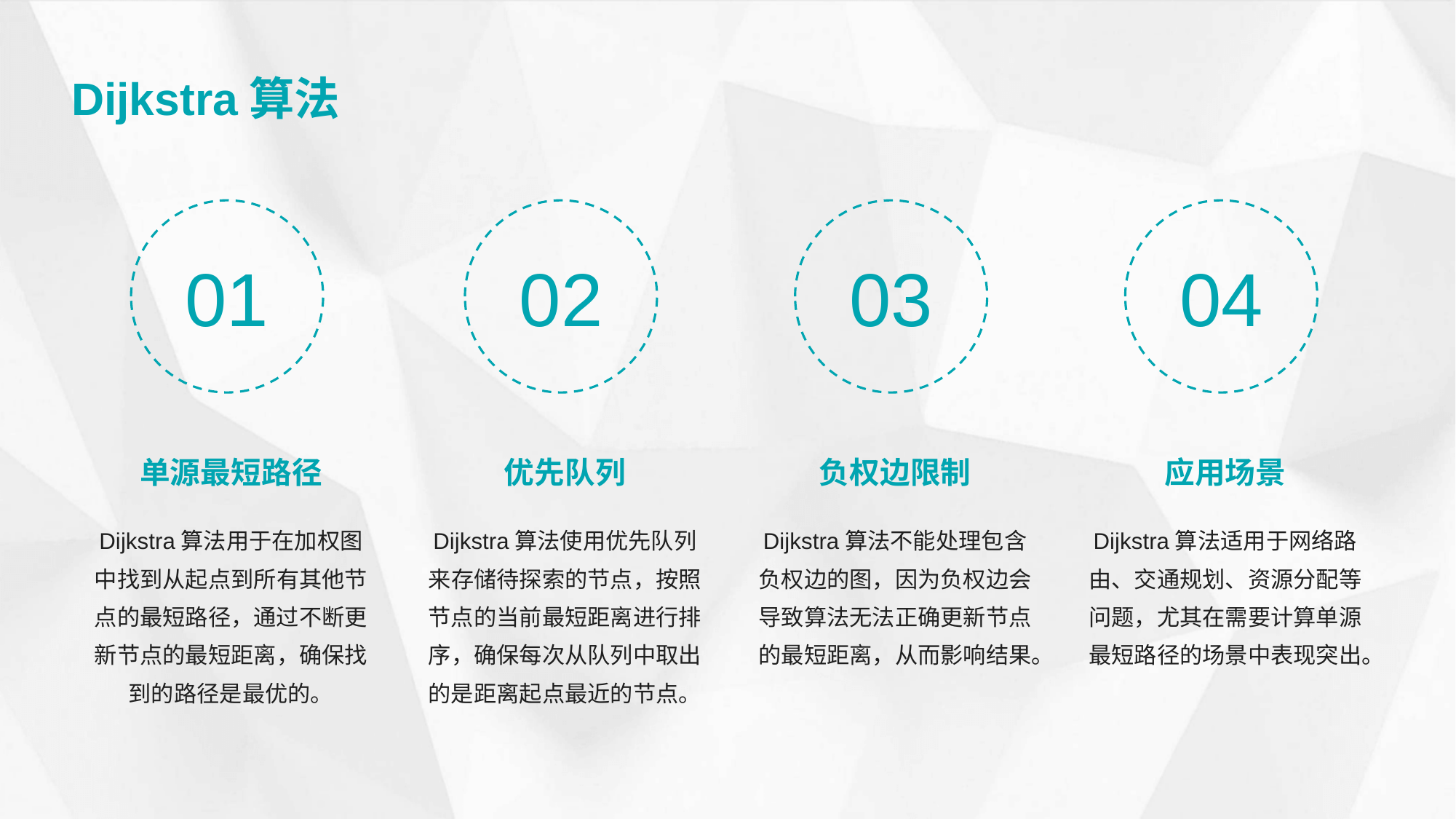

Dijkstra算法

01
02
03
04
单源最短路径
优先队列
负权边限制
应用场景
Dijkstra算法用于在加权图中找到从起点到所有其他节点的最短路径，通过不断更新节点的最短距离，确保找到的路径是最优的。
Dijkstra算法使用优先队列来存储待探索的节点，按照节点的当前最短距离进行排序，确保每次从队列中取出的是距离起点最近的节点。
Dijkstra算法不能处理包含负权边的图，因为负权边会导致算法无法正确更新节点的最短距离，从而影响结果。
Dijkstra算法适用于网络路由、交通规划、资源分配等问题，尤其在需要计算单源最短路径的场景中表现突出。